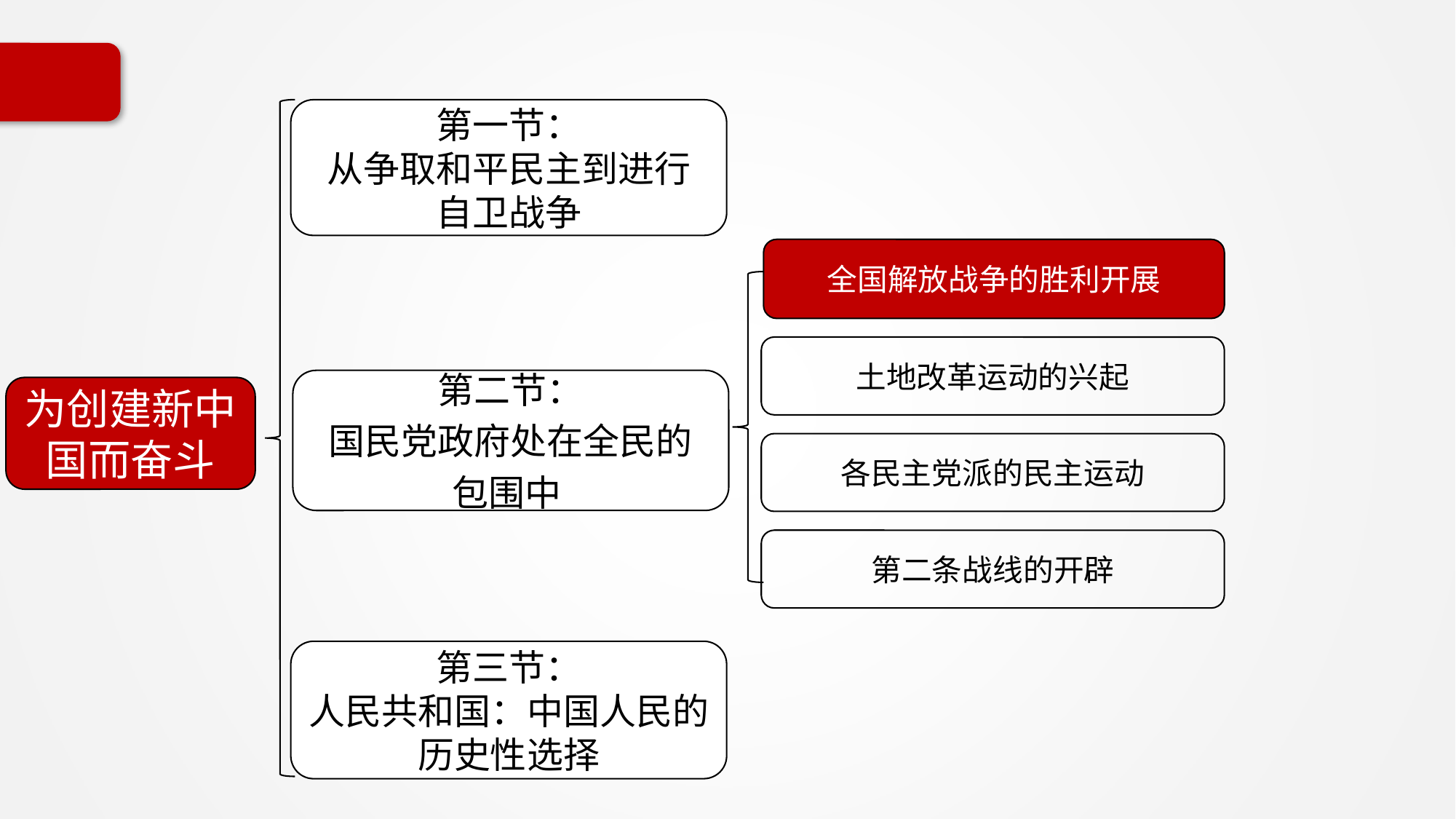

第一节：
从争取和平民主到进行
自卫战争
全国解放战争的胜利开展

土地改革运动的兴起
第二节：
国民党政府处在全民的
包围中
为创建新中国而奋斗
各民主党派的民主运动
第二条战线的开辟
第三节：
人民共和国：中国人民的历史性选择